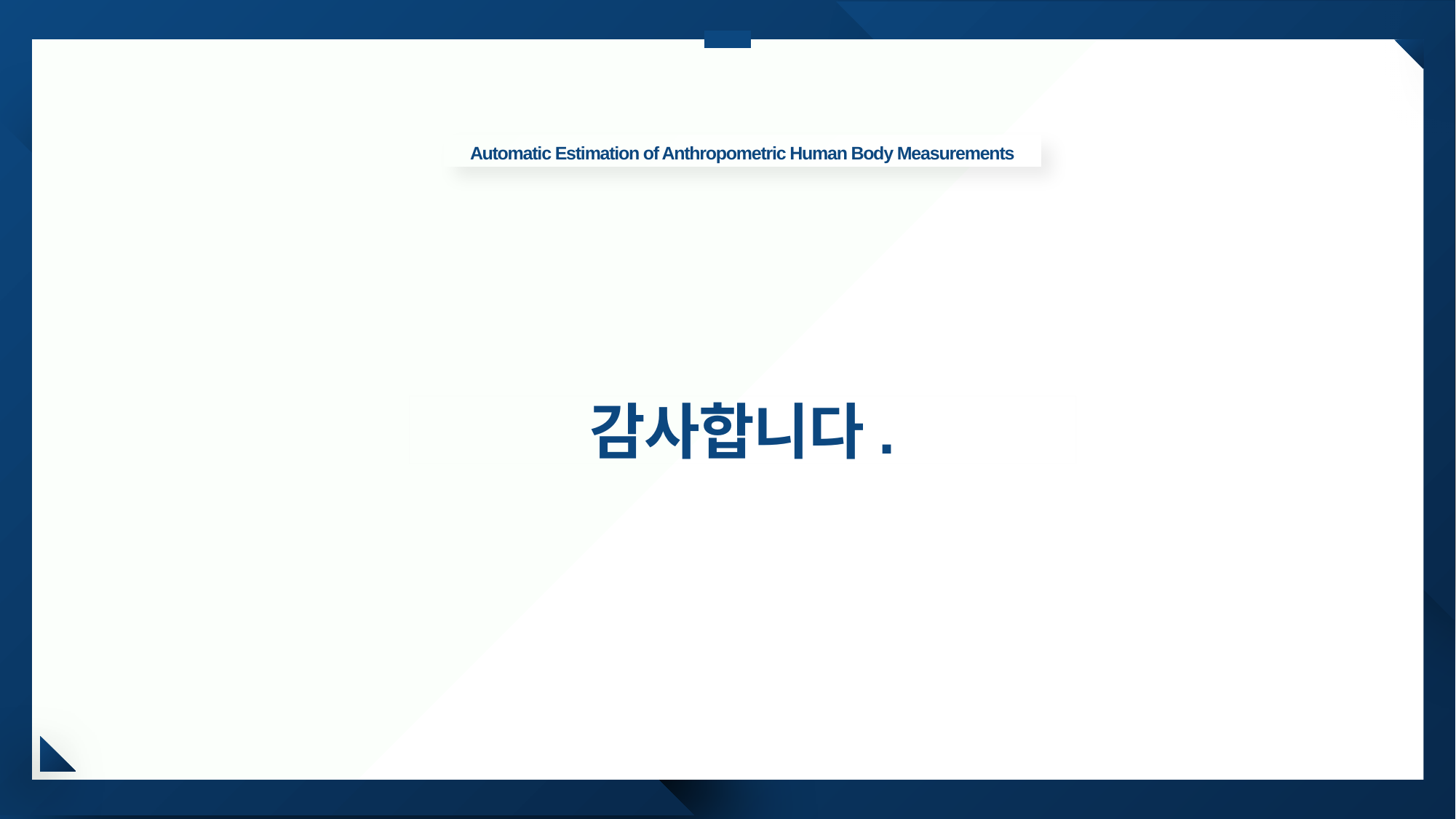

Automatic Estimation of Anthropometric Human Body Measurements
# 감사합니다.
26